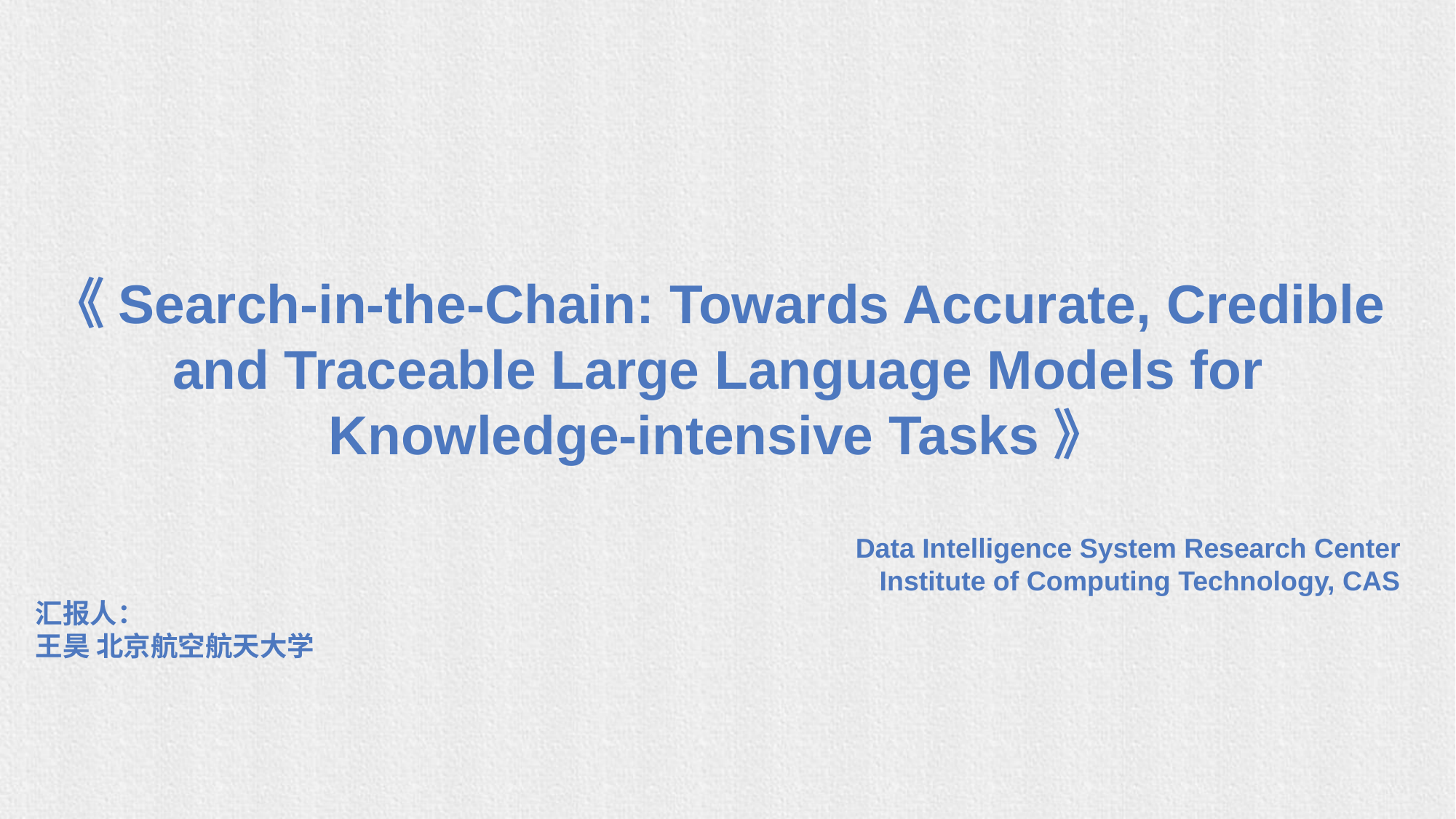

《Search-in-the-Chain: Towards Accurate, Credible and Traceable Large Language Models for Knowledge-intensive Tasks》

Data Intelligence System Research Center
Institute of Computing Technology, CAS
汇报人：
王昊 北京航空航天大学